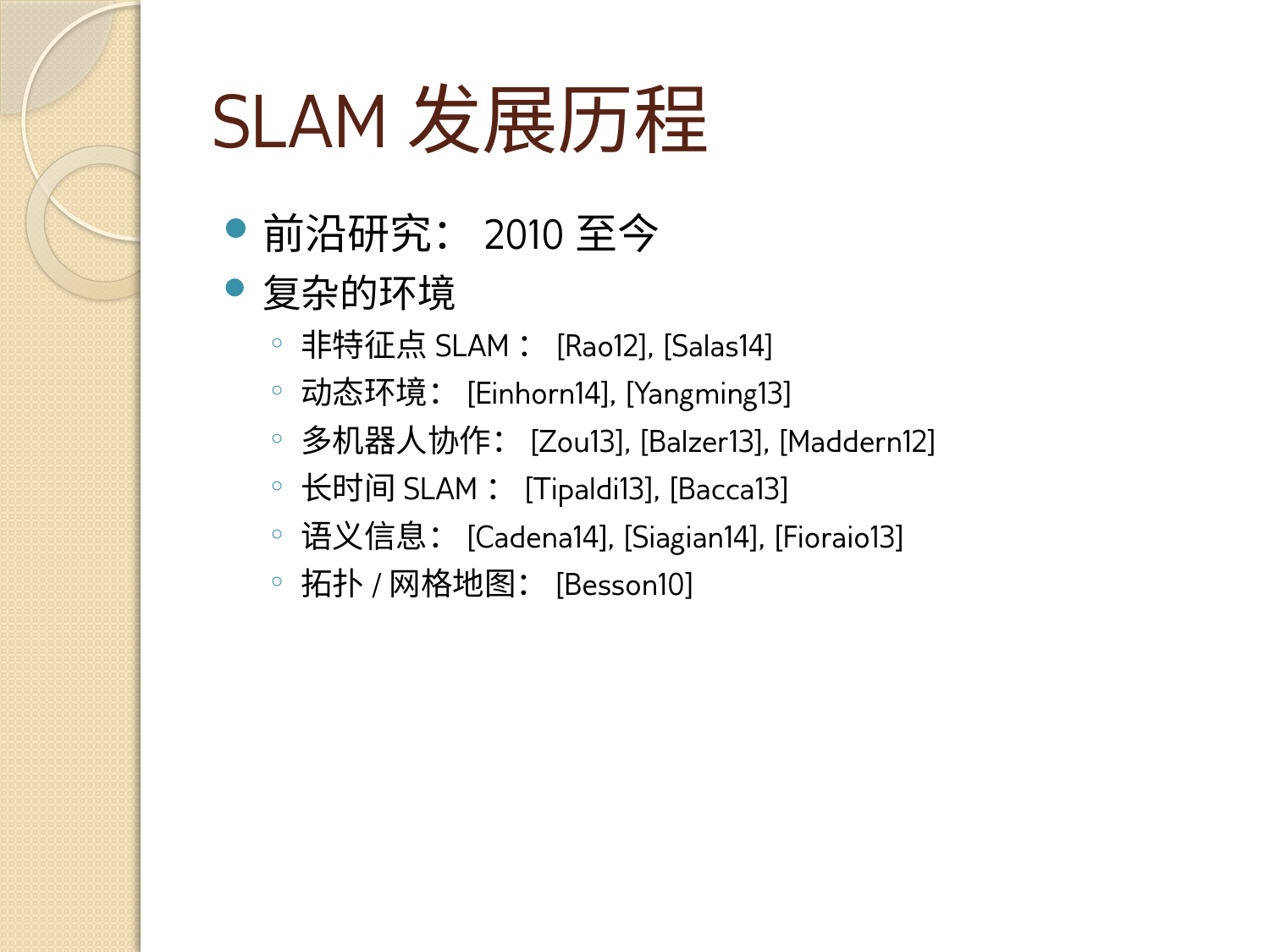

# SLAM发展历程
前沿研究：2010至今
复杂的环境
非特征点SLAM：[Rao12], [Salas14]
动态环境：[Einhorn14], [Yangming13]
多机器人协作：[Zou13], [Balzer13], [Maddern12]
长时间SLAM：[Tipaldi13], [Bacca13]
语义信息：[Cadena14], [Siagian14], [Fioraio13]
拓扑/网格地图：[Besson10]